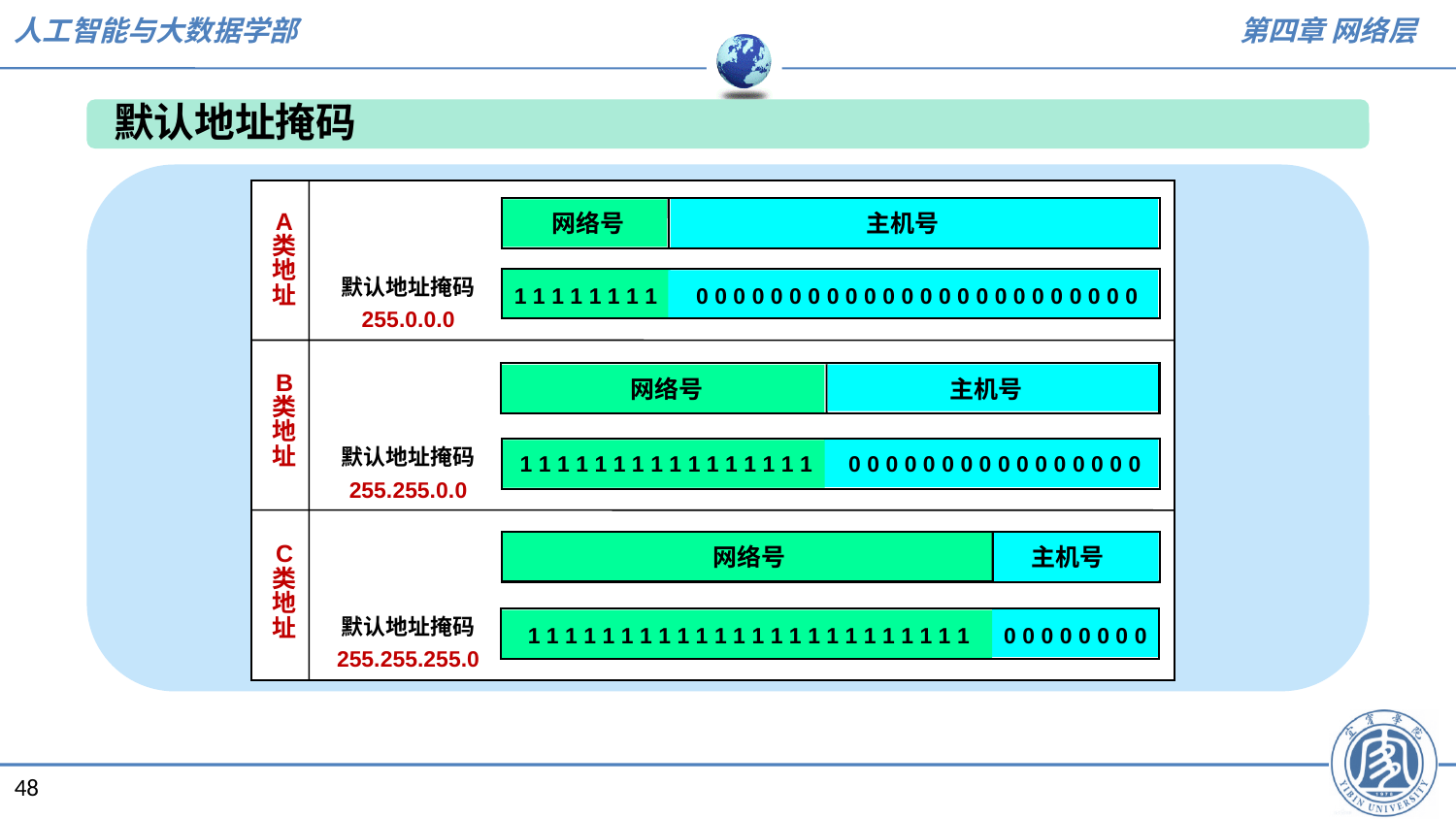

默认地址掩码

网络号
主机号
A
类
地
址
默认地址掩码
255.0.0.0

1 1 1 1 1 1 1 1
0 0 0 0 0 0 0 0 0 0 0 0 0 0 0 0 0 0 0 0 0 0 0 0

B
类
地
址

网络号
主机号
默认地址掩码
255.255.0.0

1 1 1 1 1 1 1 1 1 1 1 1 1 1 1 1
0 0 0 0 0 0 0 0 0 0 0 0 0 0 0 0

网络号
主机号
C
类
地
址
默认地址掩码
255.255.255.0

1 1 1 1 1 1 1 1 1 1 1 1 1 1 1 1 1 1 1 1 1 1 1 1
0 0 0 0 0 0 0 0
48